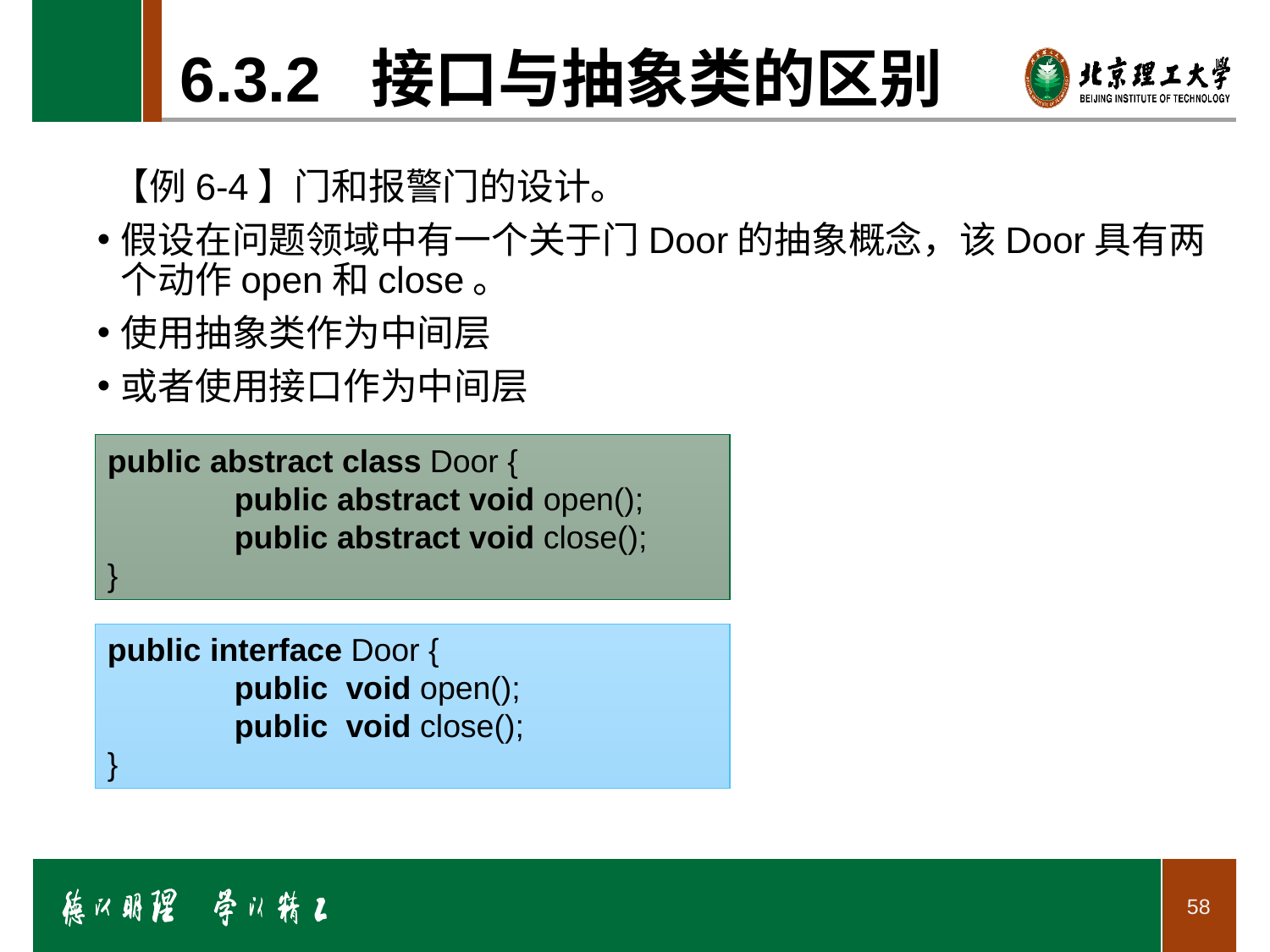

# 6.3.2  接口与抽象类的区别
【例6-4】门和报警门的设计。
假设在问题领域中有一个关于门Door的抽象概念，该Door具有两个动作open和close。
使用抽象类作为中间层
或者使用接口作为中间层
public abstract class Door {
	public abstract void open();
	public abstract void close();
}
public interface Door {
	public  void open();
	public  void close();
}